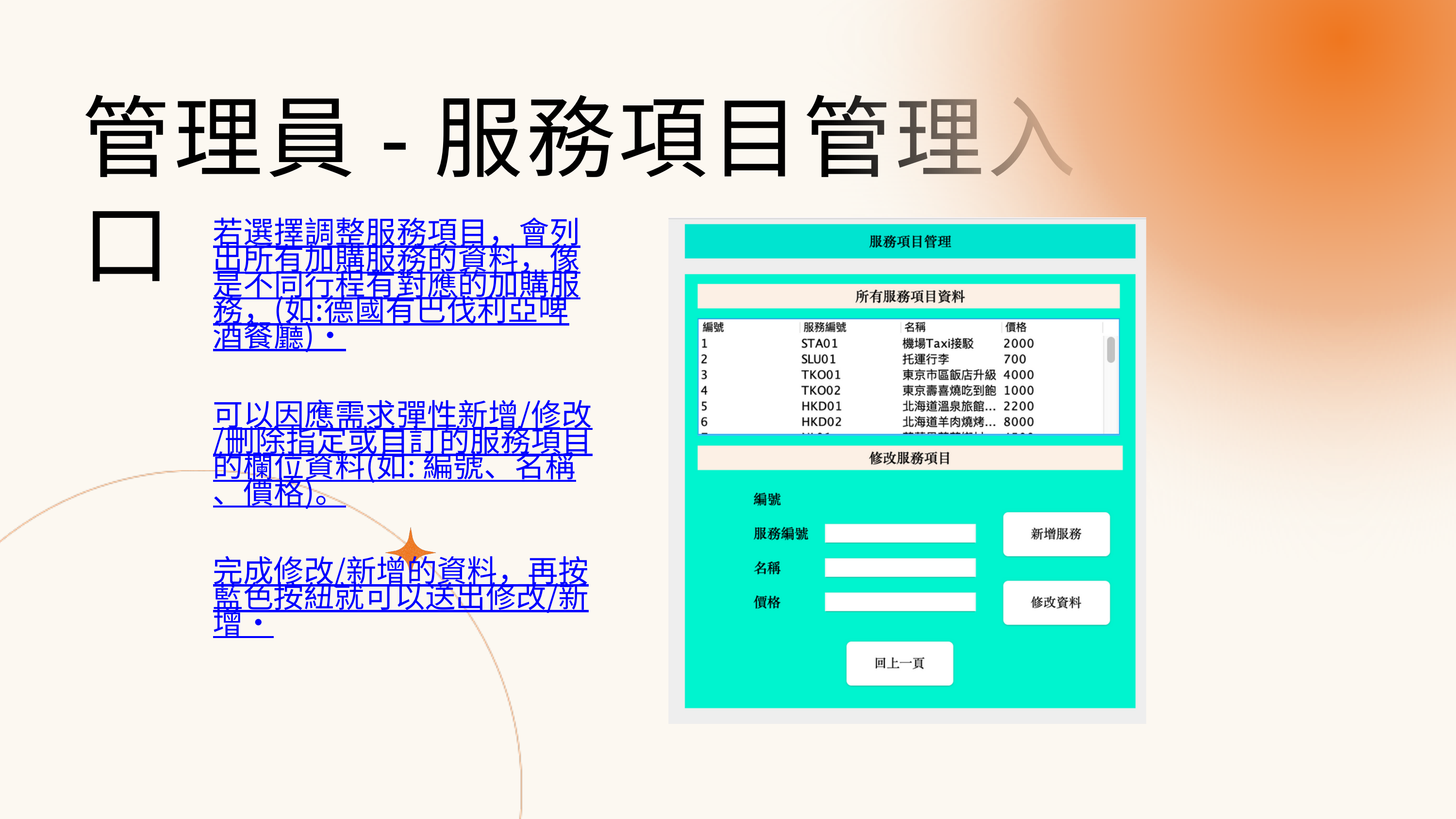

管理員-服務項目管理入口

若選擇調整服務項目，會列出所有加購服務的資料，像是不同行程有對應的加購服務，(如:德國有巴伐利亞啤酒餐廳)‧

可以因應需求彈性新增/修改/刪除指定或自訂的服務項目的欄位資料(如: 編號、名稱、價格)。

完成修改/新增的資料，再按藍色按紐就可以送出修改/新增‧